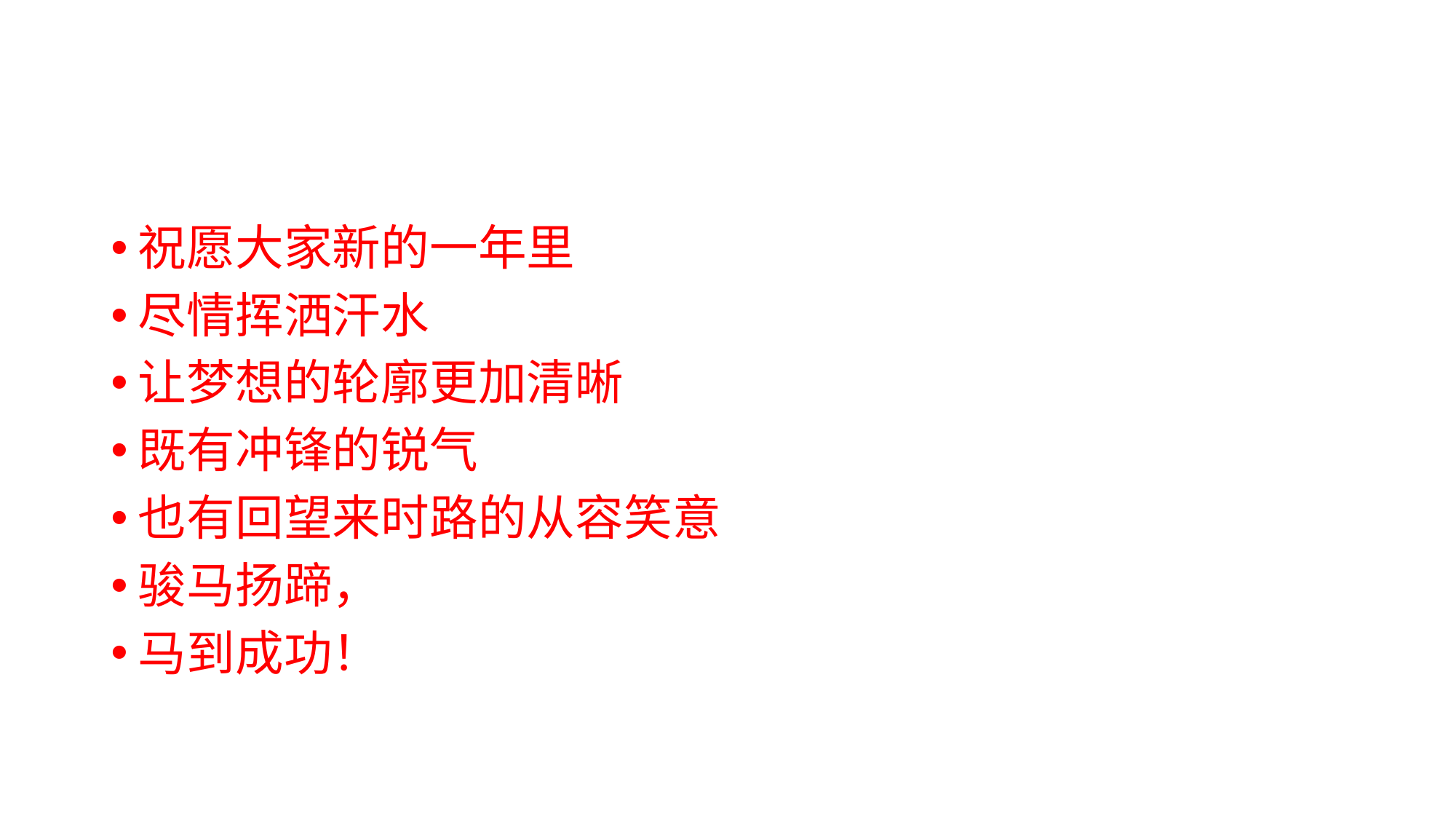

#
祝愿大家新的一年里
尽情挥洒汗水
让梦想的轮廓更加清晰
既有冲锋的锐气
也有回望来时路的从容笑意
骏马扬蹄，
马到成功！